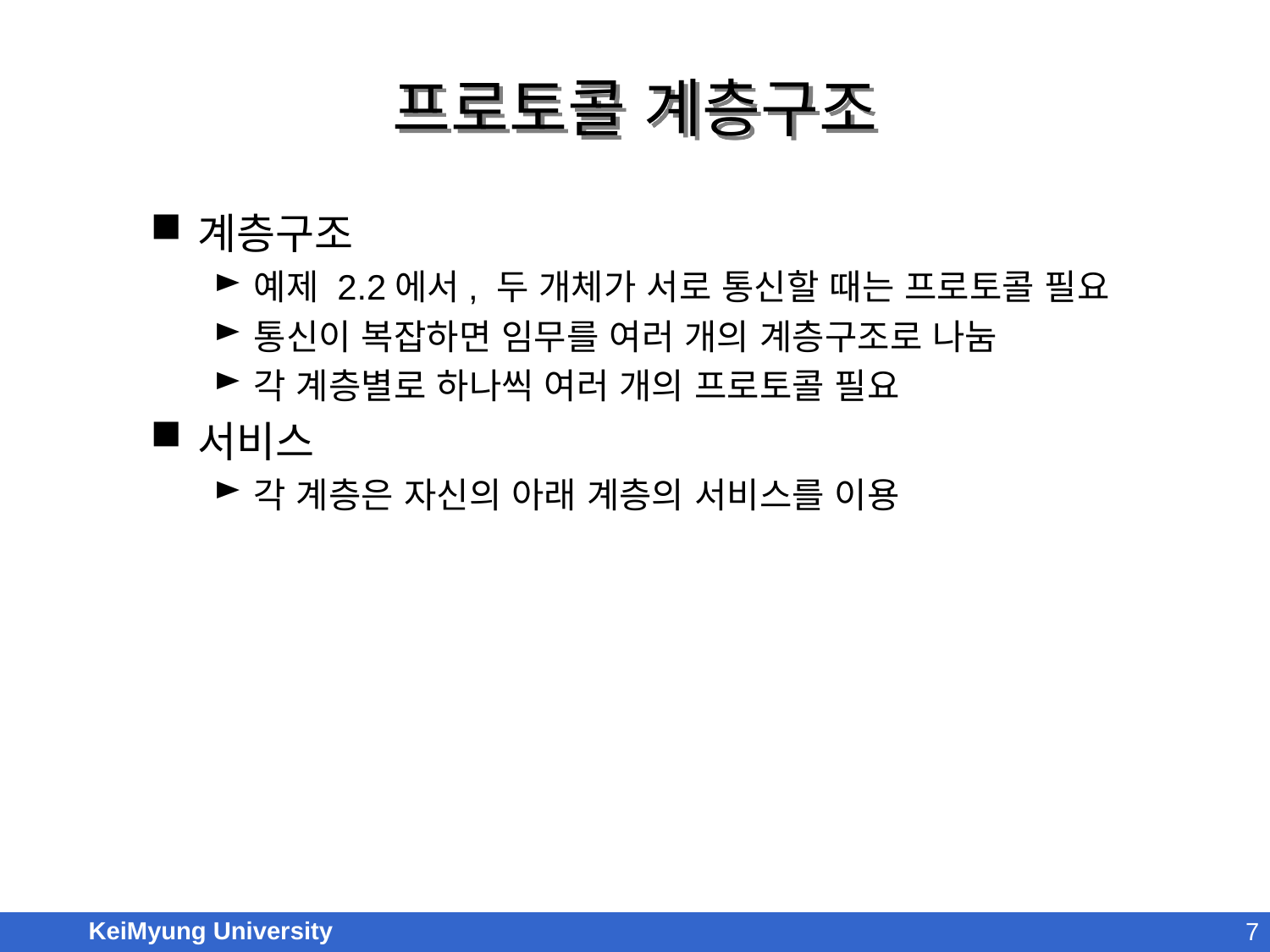

# 프로토콜 계층구조
계층구조
예제 2.2에서, 두 개체가 서로 통신할 때는 프로토콜 필요
통신이 복잡하면 임무를 여러 개의 계층구조로 나눔
각 계층별로 하나씩 여러 개의 프로토콜 필요
서비스
각 계층은 자신의 아래 계층의 서비스를 이용

7